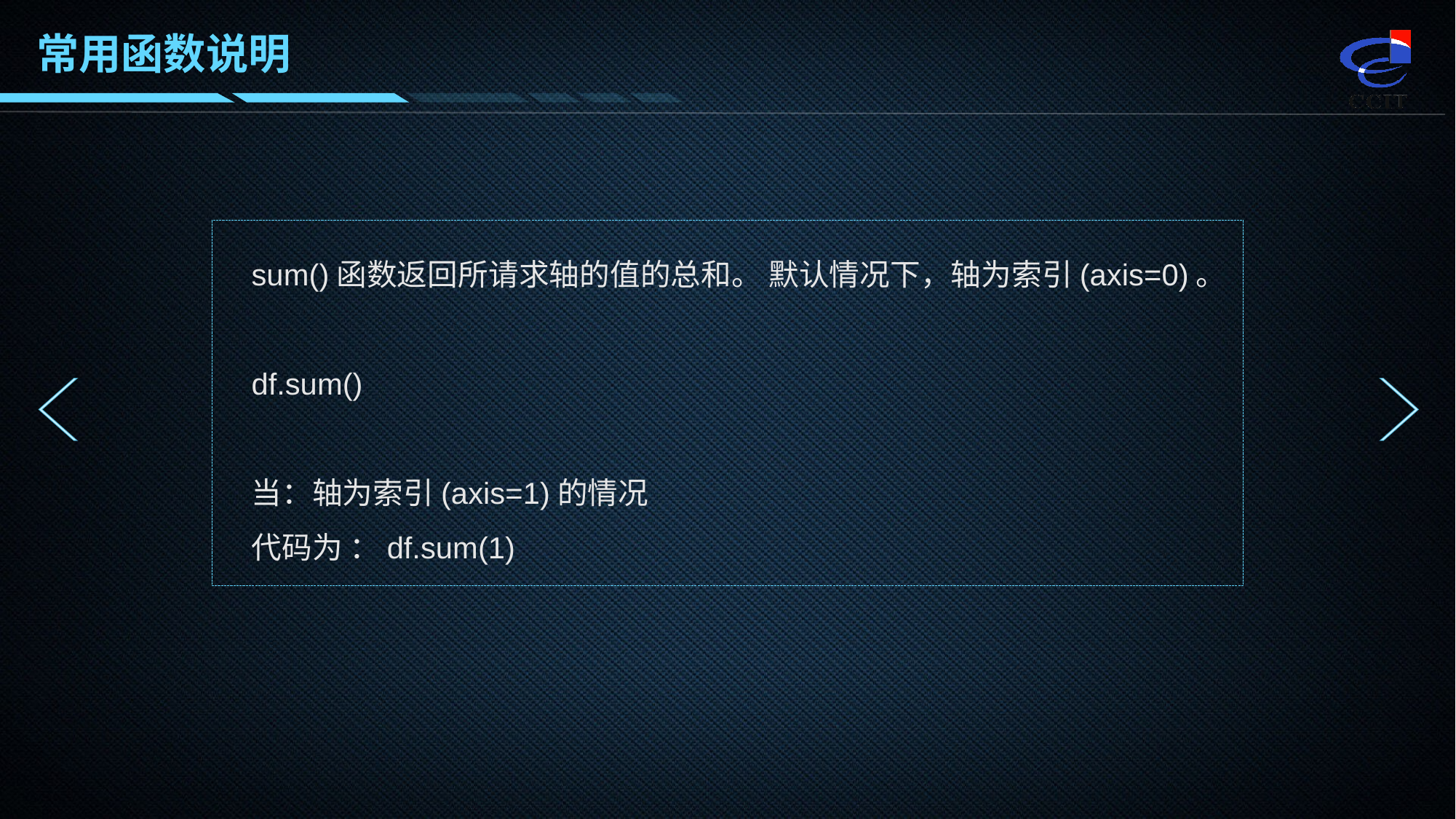

常用函数说明

sum()函数返回所请求轴的值的总和。 默认情况下，轴为索引(axis=0)。

df.sum()

当：轴为索引(axis=1)的情况
代码为 ：df.sum(1)